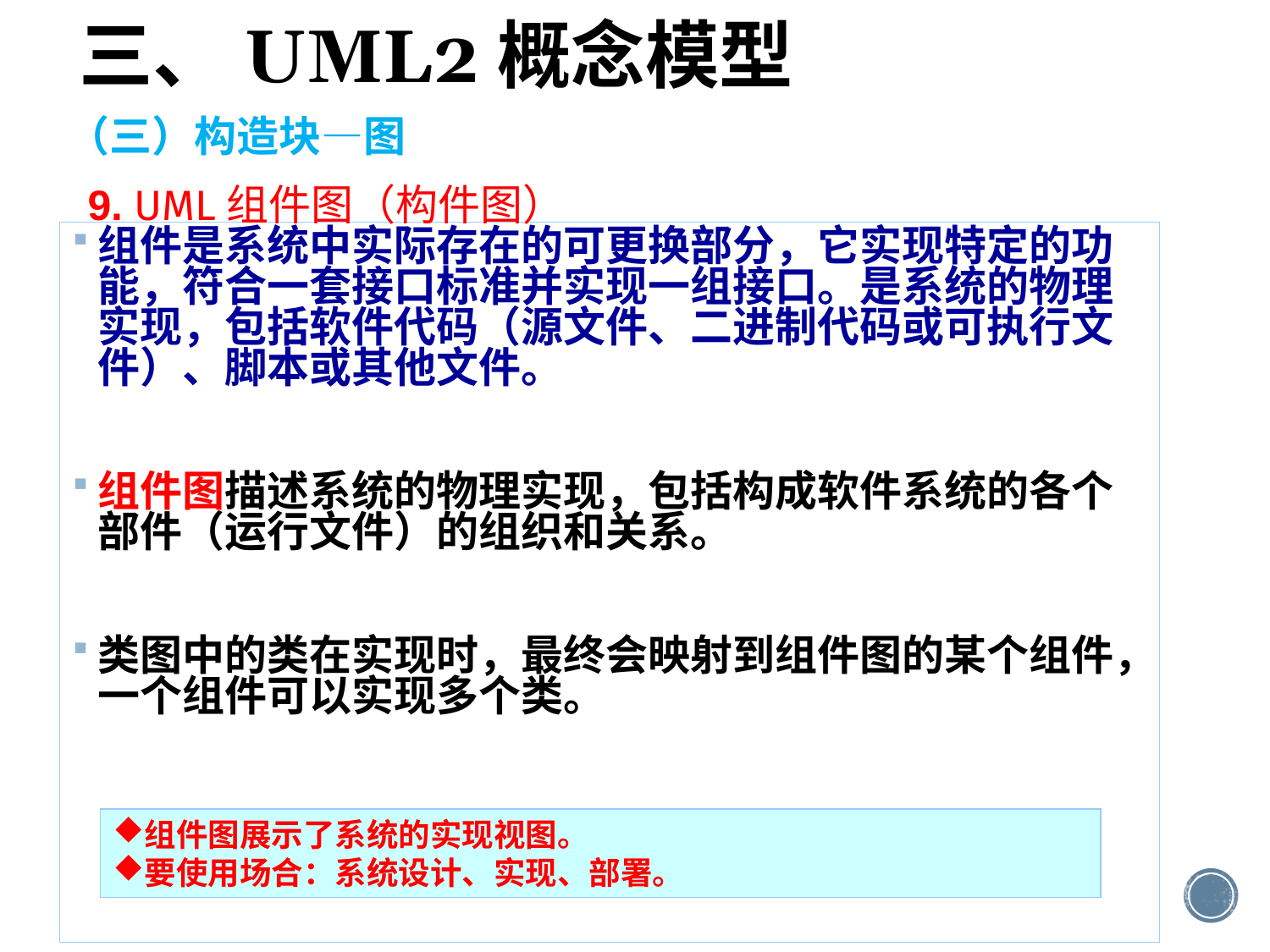

三、UML2概念模型
（三）构造块—图
9. UML组件图（构件图）
组件是系统中实际存在的可更换部分，它实现特定的功能，符合一套接口标准并实现一组接口。是系统的物理实现，包括软件代码（源文件、二进制代码或可执行文件）、脚本或其他文件。

组件图描述系统的物理实现，包括构成软件系统的各个部件（运行文件）的组织和关系。

类图中的类在实现时，最终会映射到组件图的某个组件，一个组件可以实现多个类。

组件图展示了系统的实现视图。
要使用场合：系统设计、实现、部署。